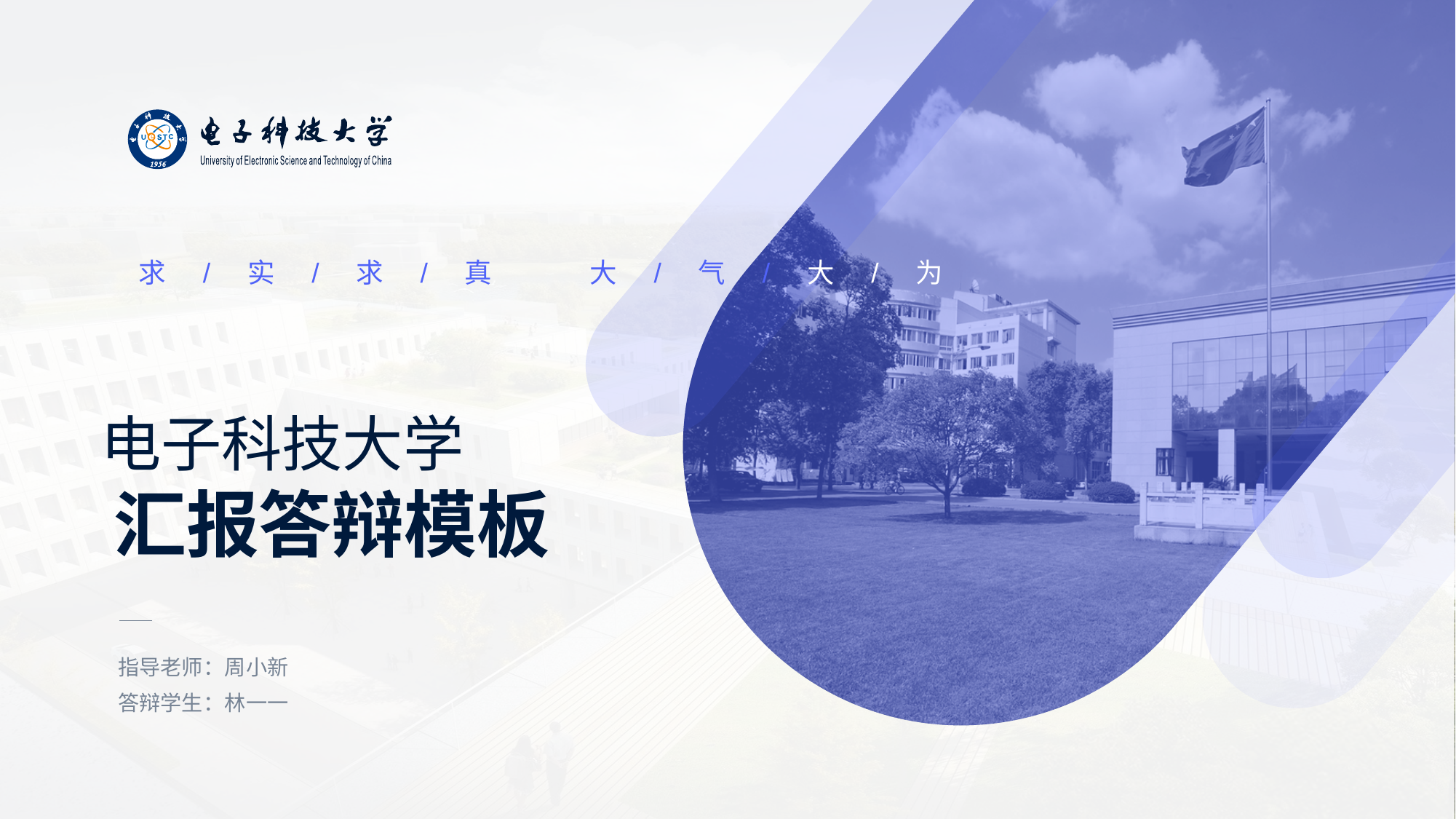

求/实/求/真  大/气/大/为
# 电子科技大学 汇报答辩模板
指导老师 ：周小新
答辩学生 ：林一一